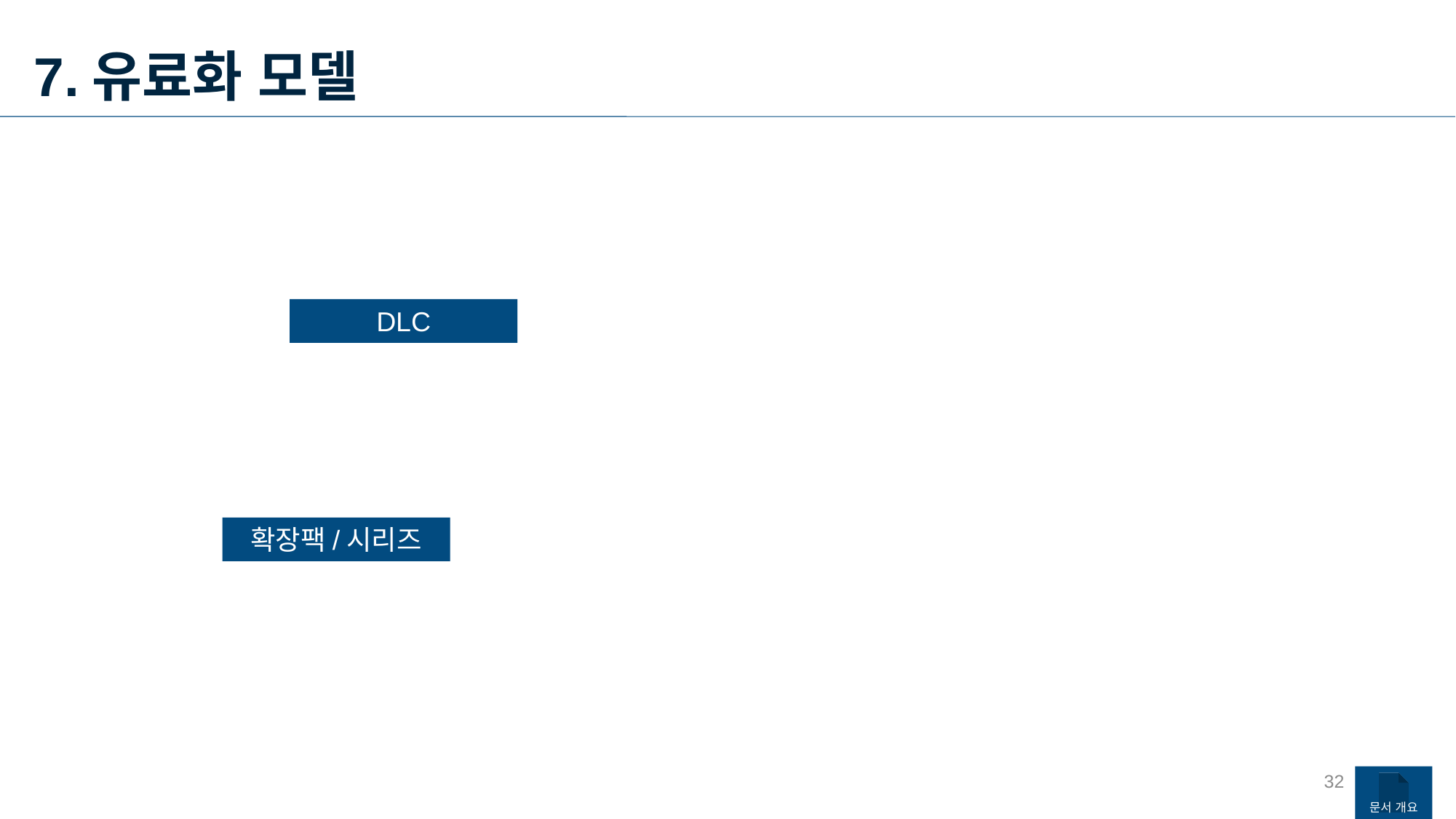

7.유료화 모델
DLC
확장팩/시리즈
32

문서 개요